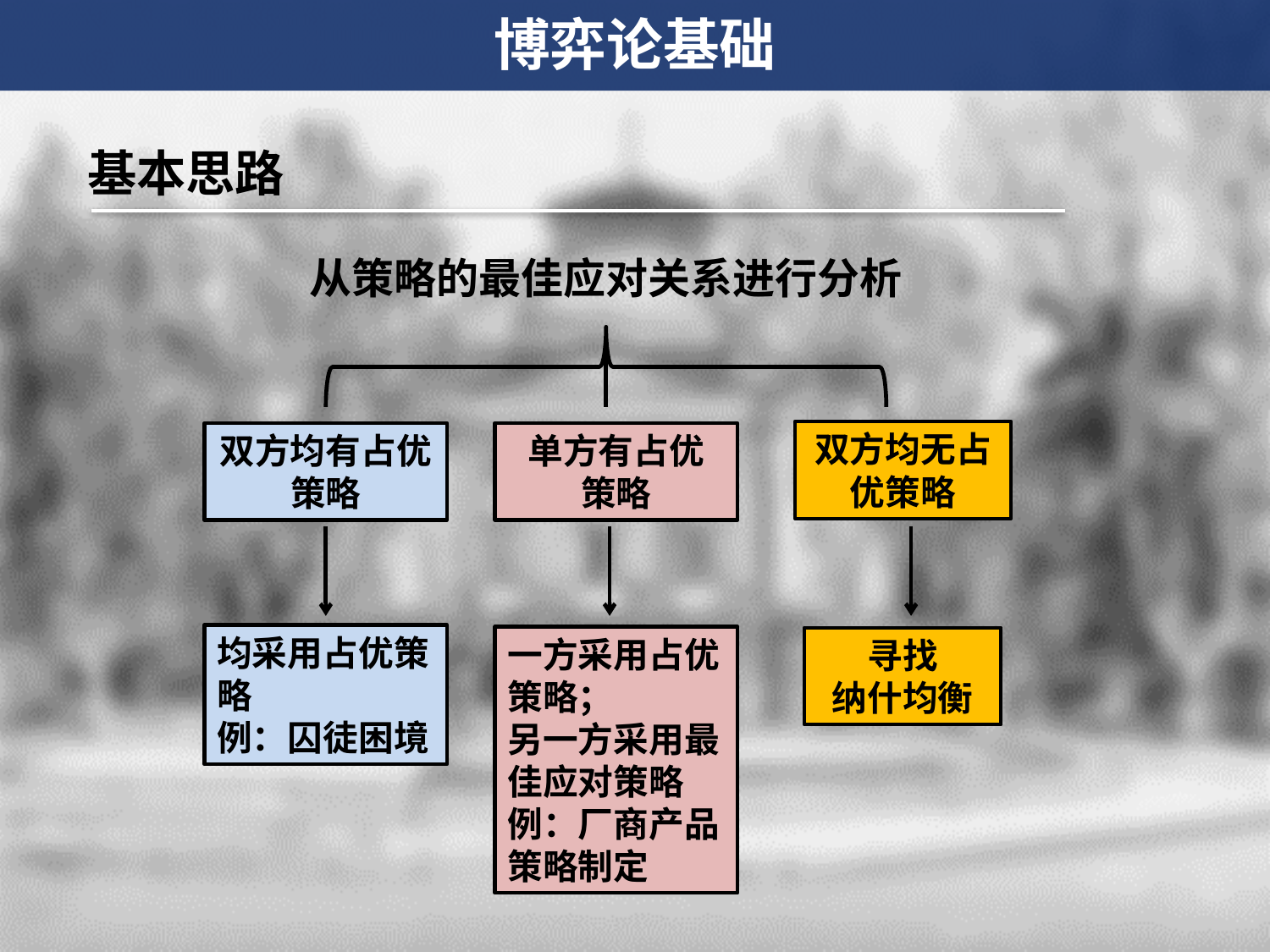

博弈论基础

基本思路
从策略的最佳应对关系进行分析
双方均无占优策略
双方均有占优策略
单方有占优
策略
均采用占优策略
例：囚徒困境
一方采用占优策略；
另一方采用最佳应对策略
例：厂商产品策略制定
寻找
纳什均衡